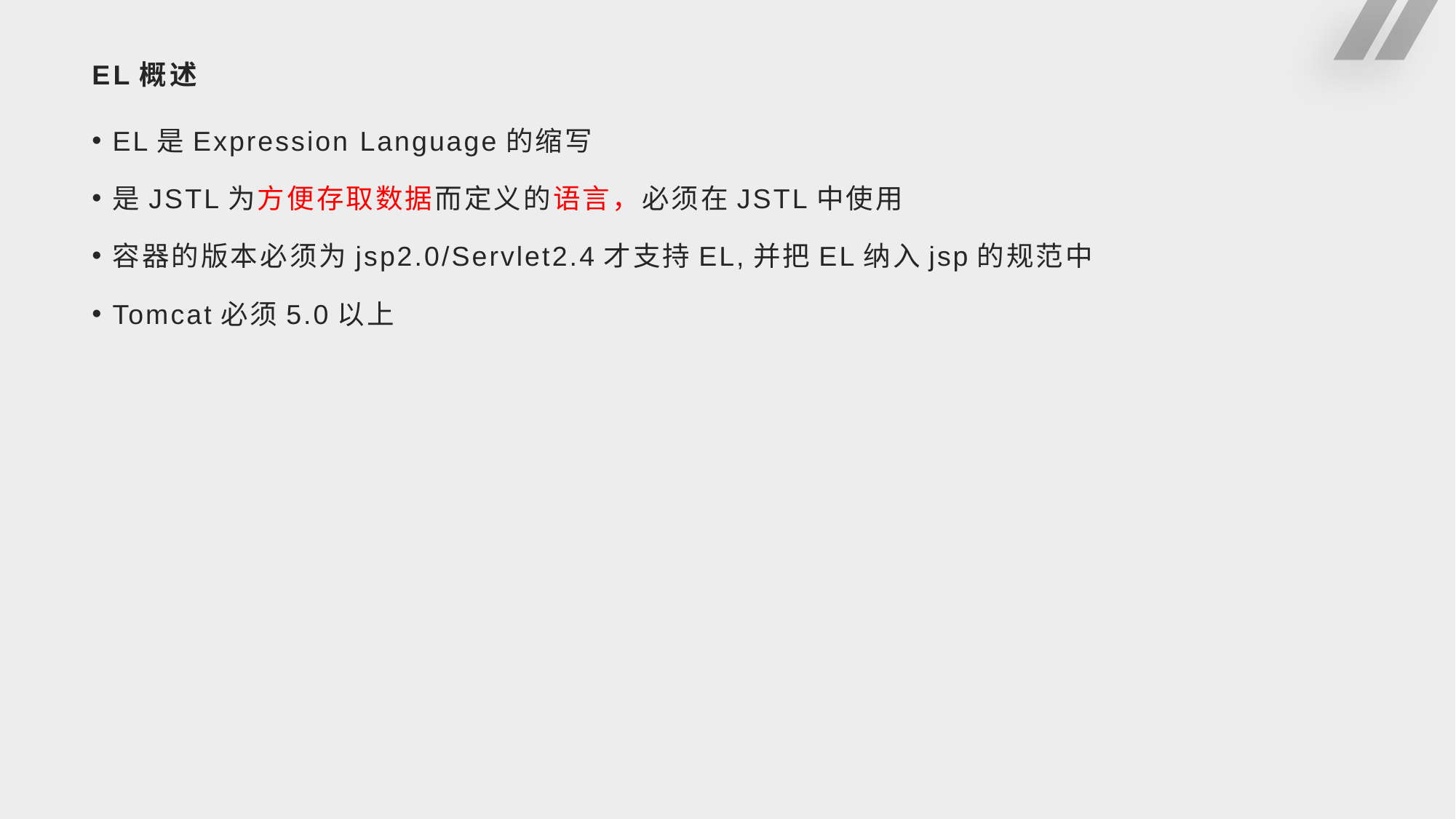

# EL概述
EL是Expression Language的缩写
是JSTL为方便存取数据而定义的语言，必须在JSTL中使用
容器的版本必须为jsp2.0/Servlet2.4才支持EL,并把EL纳入jsp的规范中
Tomcat必须5.0以上